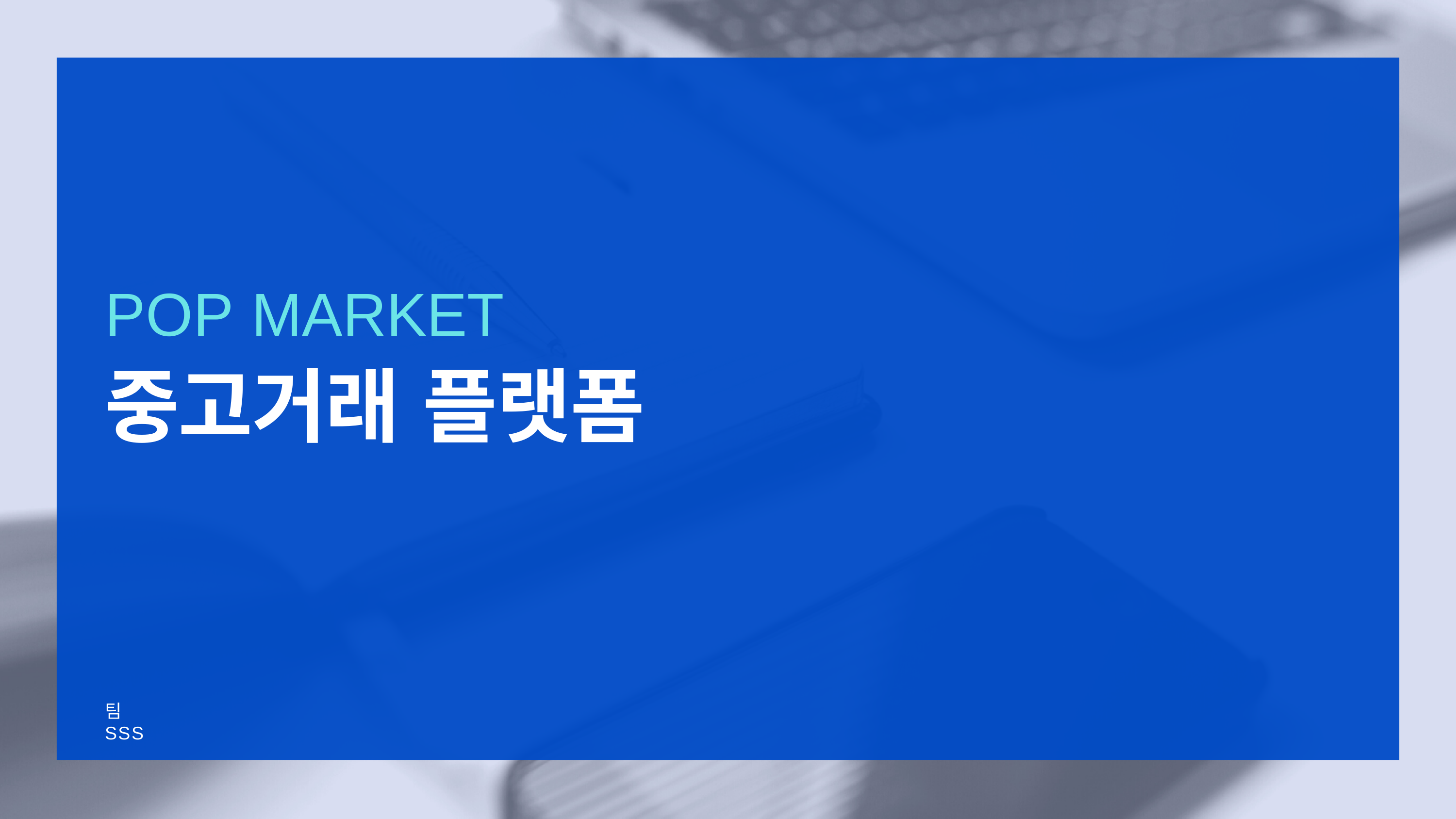

# POP MARKET
중고거래 플랫폼
팀 SSS